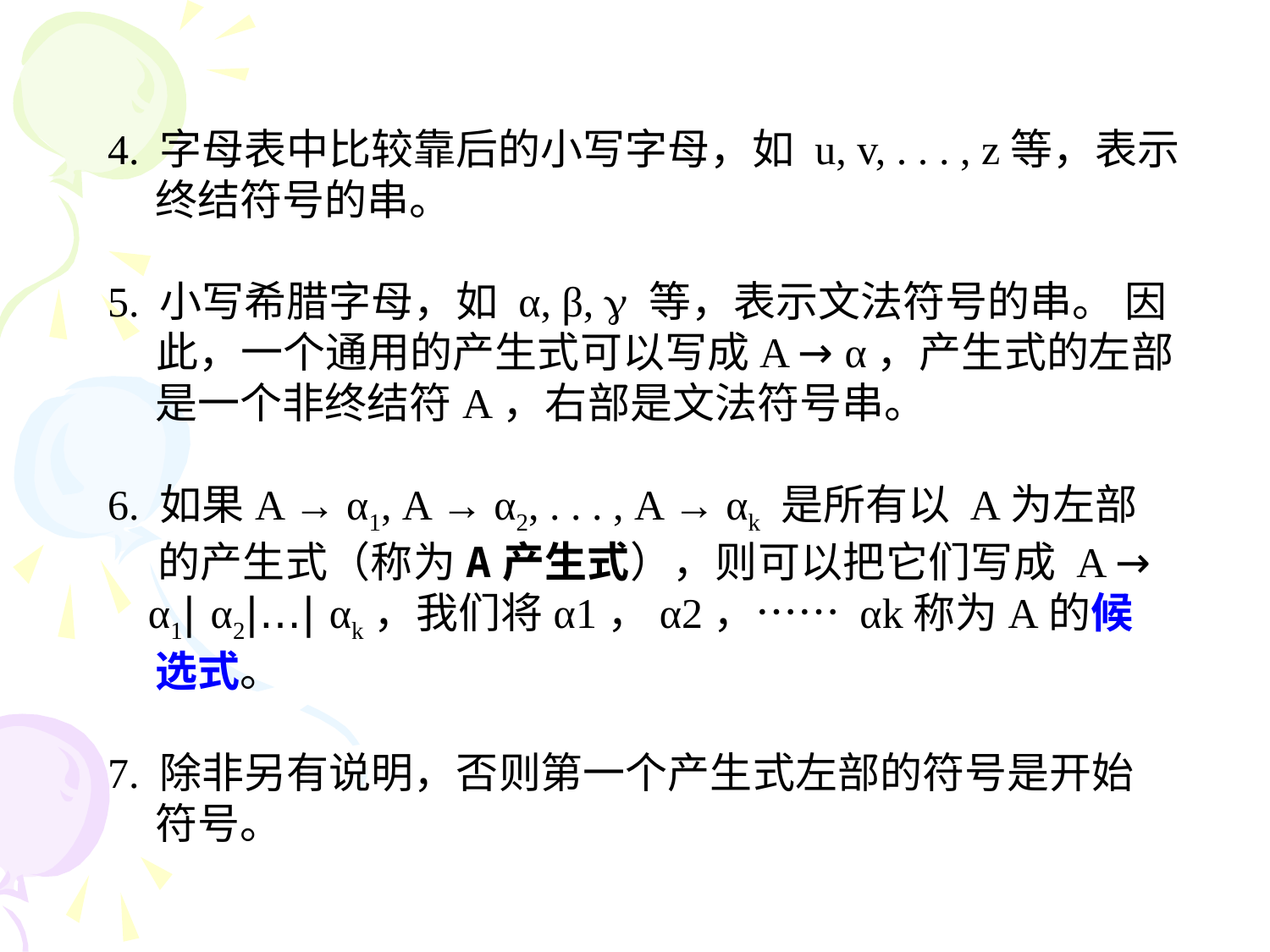

4. 字母表中比较靠后的小写字母，如 u, v, . . . , z等，表示
    终结符号的串。

5. 小写希腊字母，如 α, β, γ 等，表示文法符号的串。 因
    此，一个通用的产生式可以写成A → α，产生式的左部
    是一个非终结符A，右部是文法符号串。

6. 如果A → α1, A → α2, . . . , A → αk 是所有以 A为左部
    的产生式（称为A产生式），则可以把它们写成 A →
   α1| α2|…| αk，我们将α1，α2，…… αk称为A的候
    选式。

7. 除非另有说明，否则第一个产生式左部的符号是开始
    符号。
14